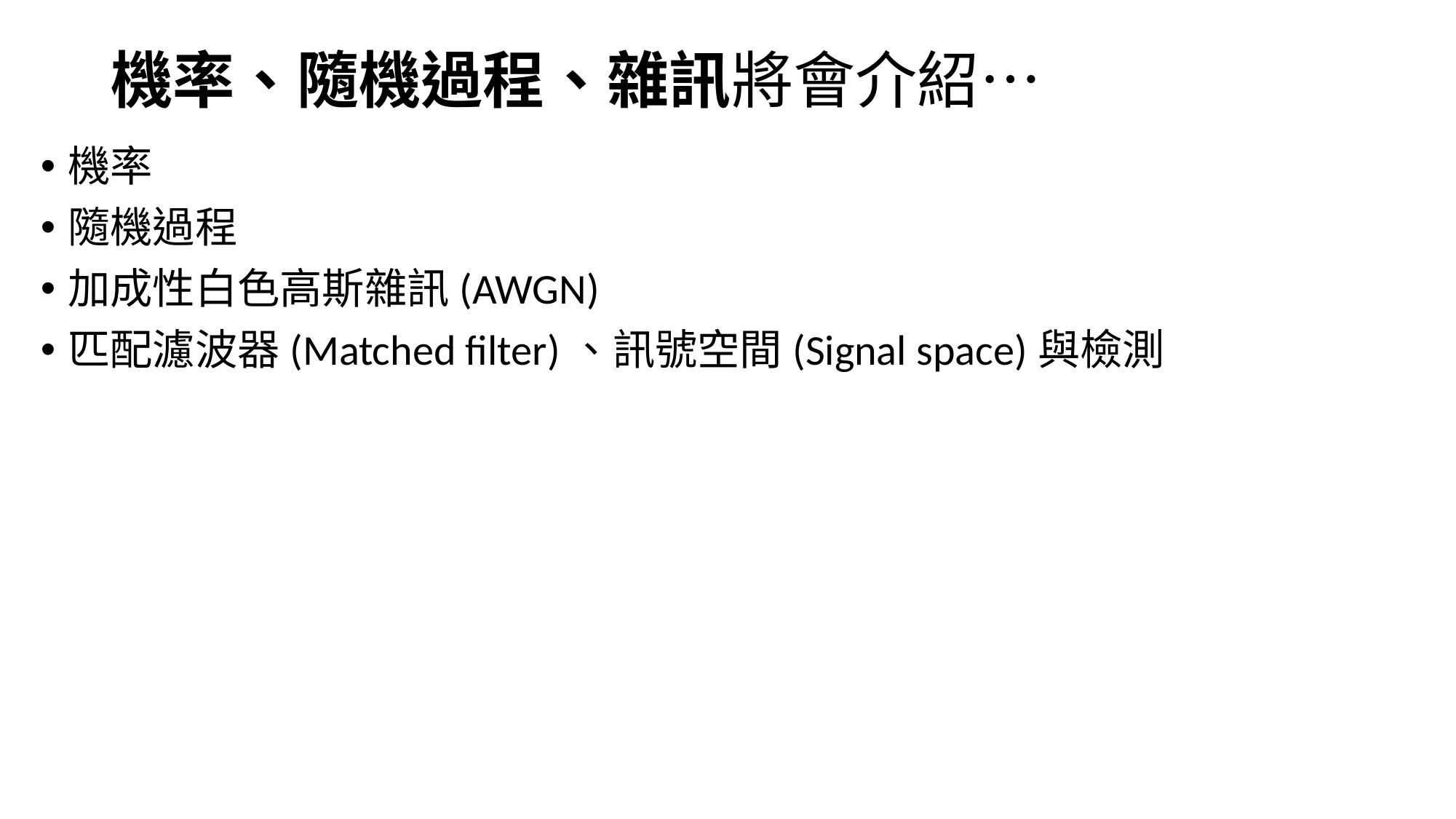

# 機率、隨機過程、雜訊將會介紹…
機率
隨機過程
加成性白色高斯雜訊(AWGN)
匹配濾波器(Matched filter)、訊號空間(Signal space)與檢測